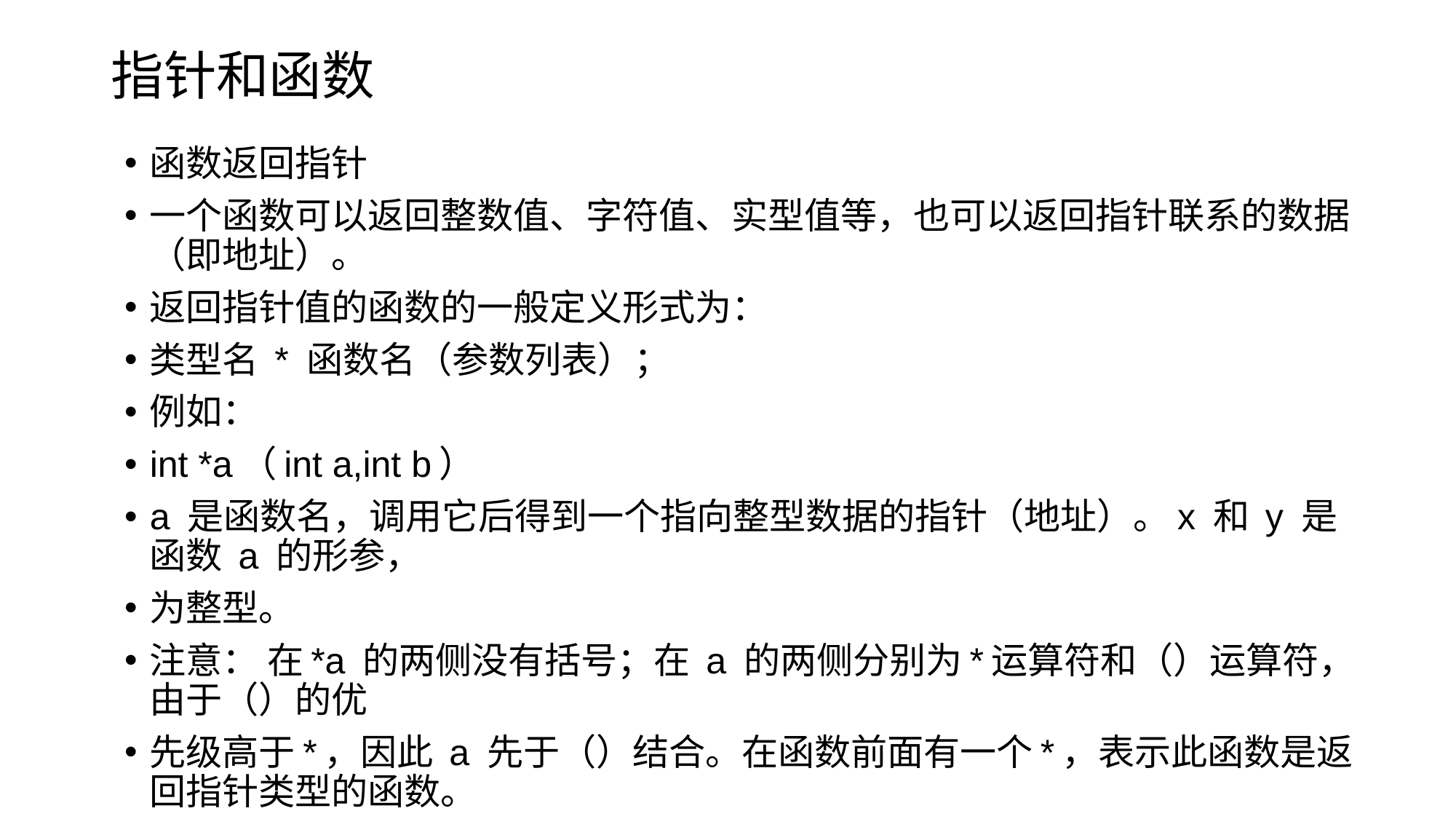

# 指针和函数
函数返回指针
一个函数可以返回整数值、字符值、实型值等，也可以返回指针联系的数据（即地址）。
返回指针值的函数的一般定义形式为：
类型名 * 函数名（参数列表）；
例如：
int *a（int a,int b）
a 是函数名，调用它后得到一个指向整型数据的指针（地址）。x 和 y 是函数 a 的形参，
为整型。
注意： 在*a 的两侧没有括号；在 a 的两侧分别为*运算符和（）运算符，由于（）的优
先级高于*，因此 a 先于（）结合。在函数前面有一个*，表示此函数是返回指针类型的函数。
最前面的 int 表示返回的指针指向整型变量。对初学 C++语言的人来说，这种定义形式可能
不太习惯，容易弄错，用时要十分小心。